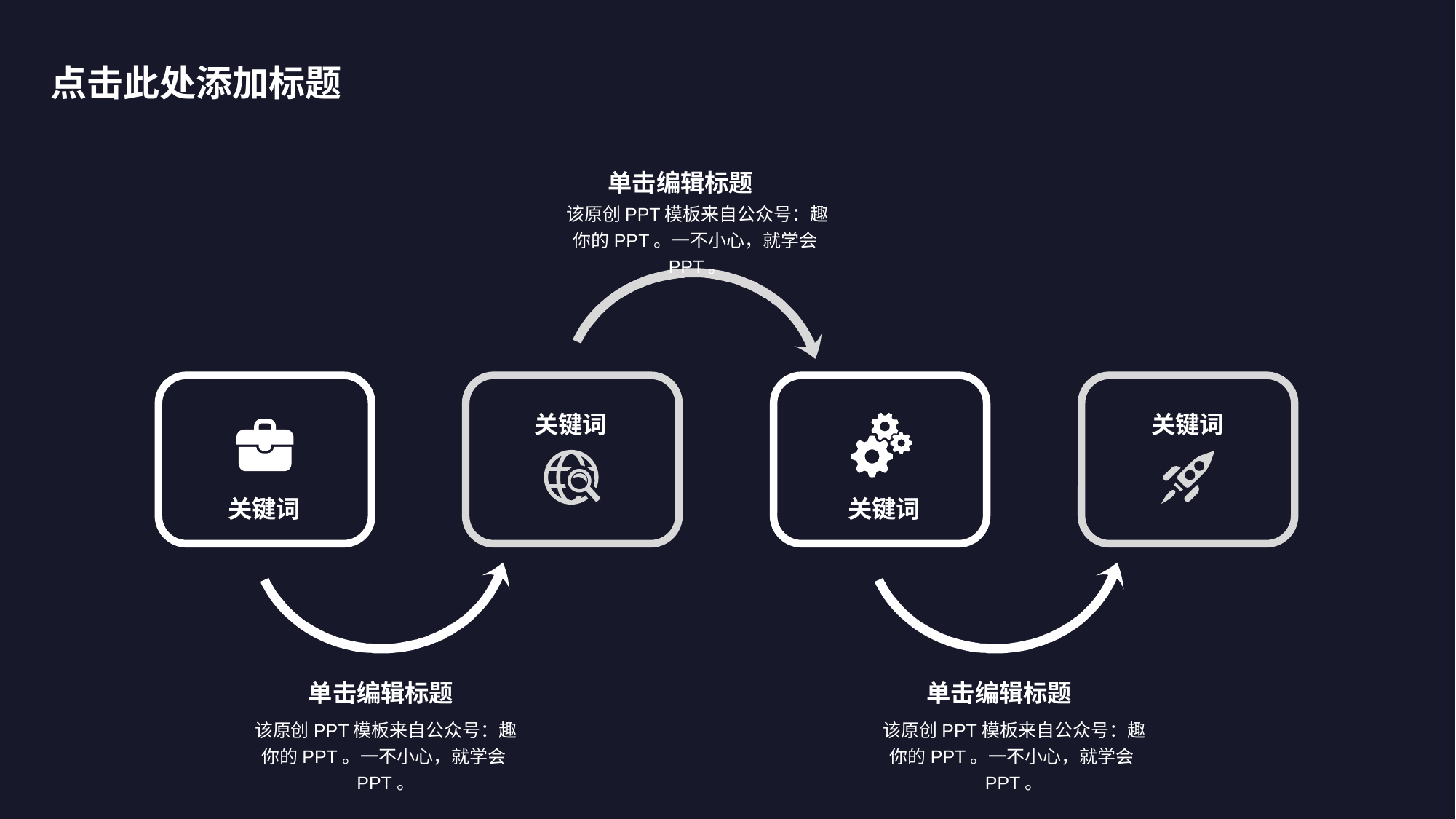

点击此处添加标题
单击编辑标题
该原创PPT模板来自公众号：趣你的PPT。一不小心，就学会PPT。

关键词
关键词

关键词
关键词

单击编辑标题
单击编辑标题
该原创PPT模板来自公众号：趣你的PPT。一不小心，就学会PPT。
该原创PPT模板来自公众号：趣你的PPT。一不小心，就学会PPT。